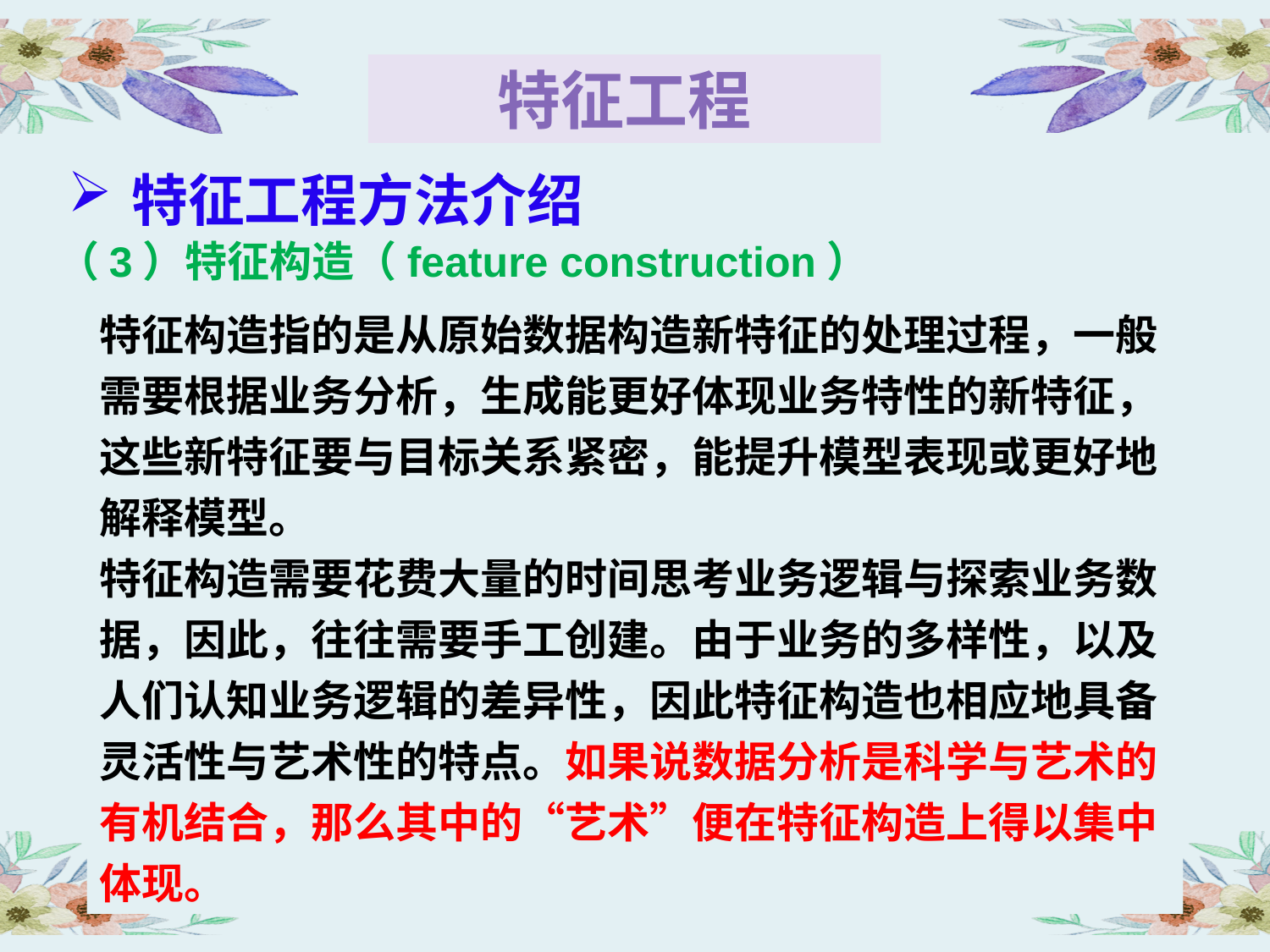

特征工程
特征工程方法介绍
（3）特征构造（feature construction）
特征构造指的是从原始数据构造新特征的处理过程，一般需要根据业务分析，生成能更好体现业务特性的新特征，这些新特征要与目标关系紧密，能提升模型表现或更好地解释模型。
特征构造需要花费大量的时间思考业务逻辑与探索业务数据，因此，往往需要手工创建。由于业务的多样性，以及人们认知业务逻辑的差异性，因此特征构造也相应地具备灵活性与艺术性的特点。如果说数据分析是科学与艺术的有机结合，那么其中的“艺术”便在特征构造上得以集中体现。